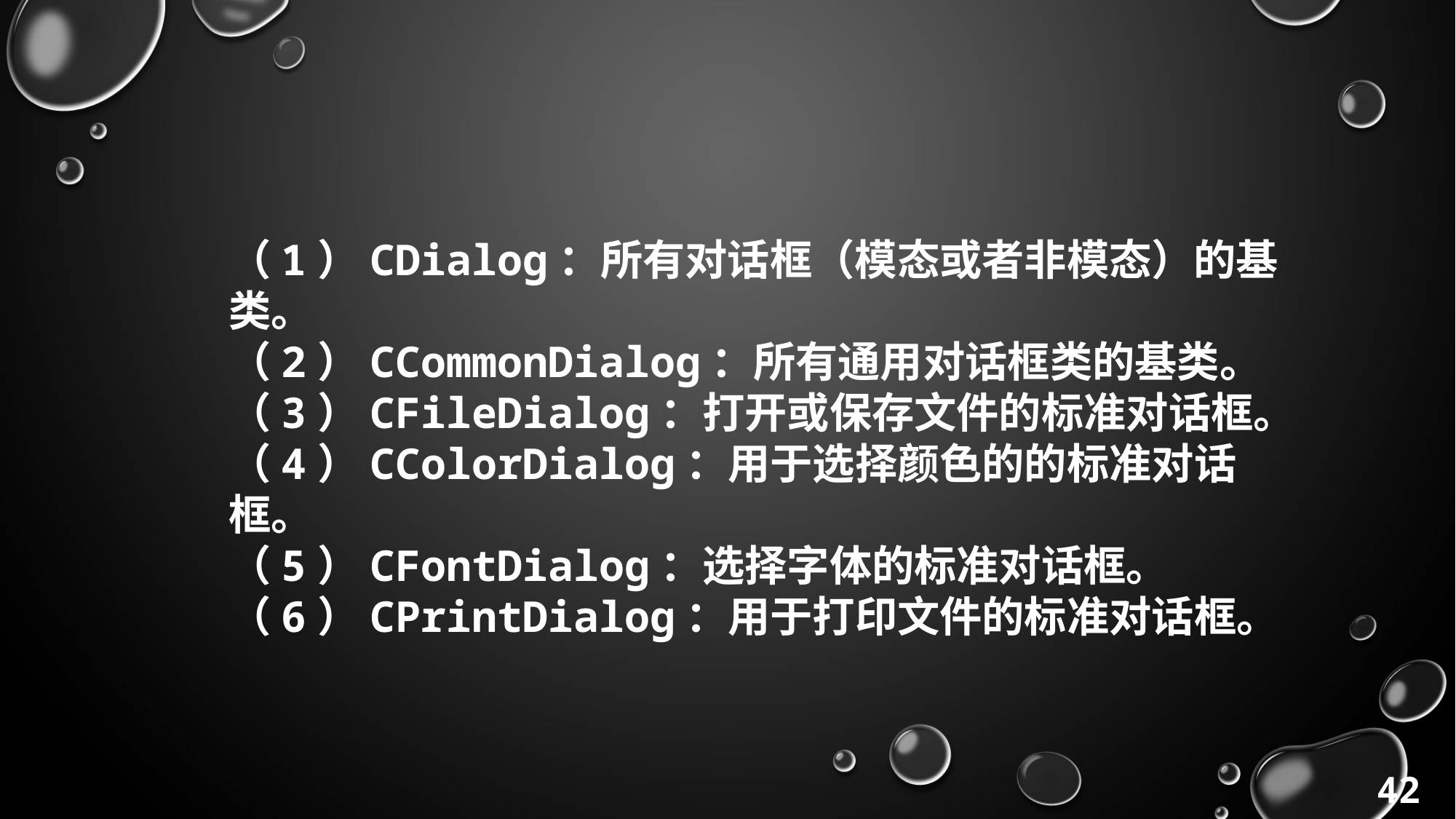

（1）CDialog：所有对话框（模态或者非模态）的基类。
（2）CCommonDialog：所有通用对话框类的基类。
（3）CFileDialog：打开或保存文件的标准对话框。
（4）CColorDialog：用于选择颜色的的标准对话框。
（5）CFontDialog：选择字体的标准对话框。
（6）CPrintDialog：用于打印文件的标准对话框。
42